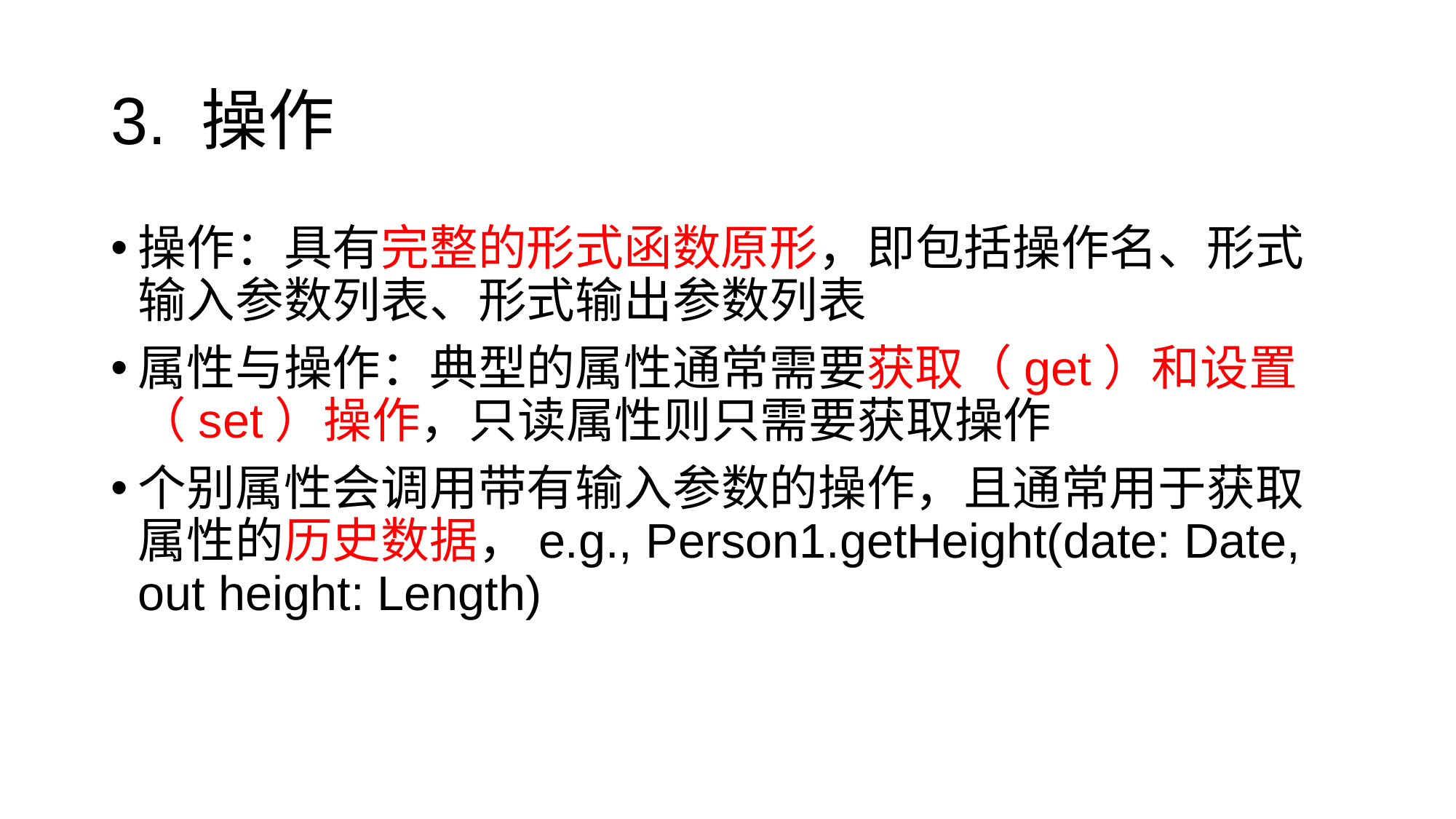

# 3. 操作
操作：具有完整的形式函数原形，即包括操作名、形式输入参数列表、形式输出参数列表
属性与操作：典型的属性通常需要获取（get）和设置（set）操作，只读属性则只需要获取操作
个别属性会调用带有输入参数的操作，且通常用于获取属性的历史数据，e.g., Person1.getHeight(date: Date, out height: Length)